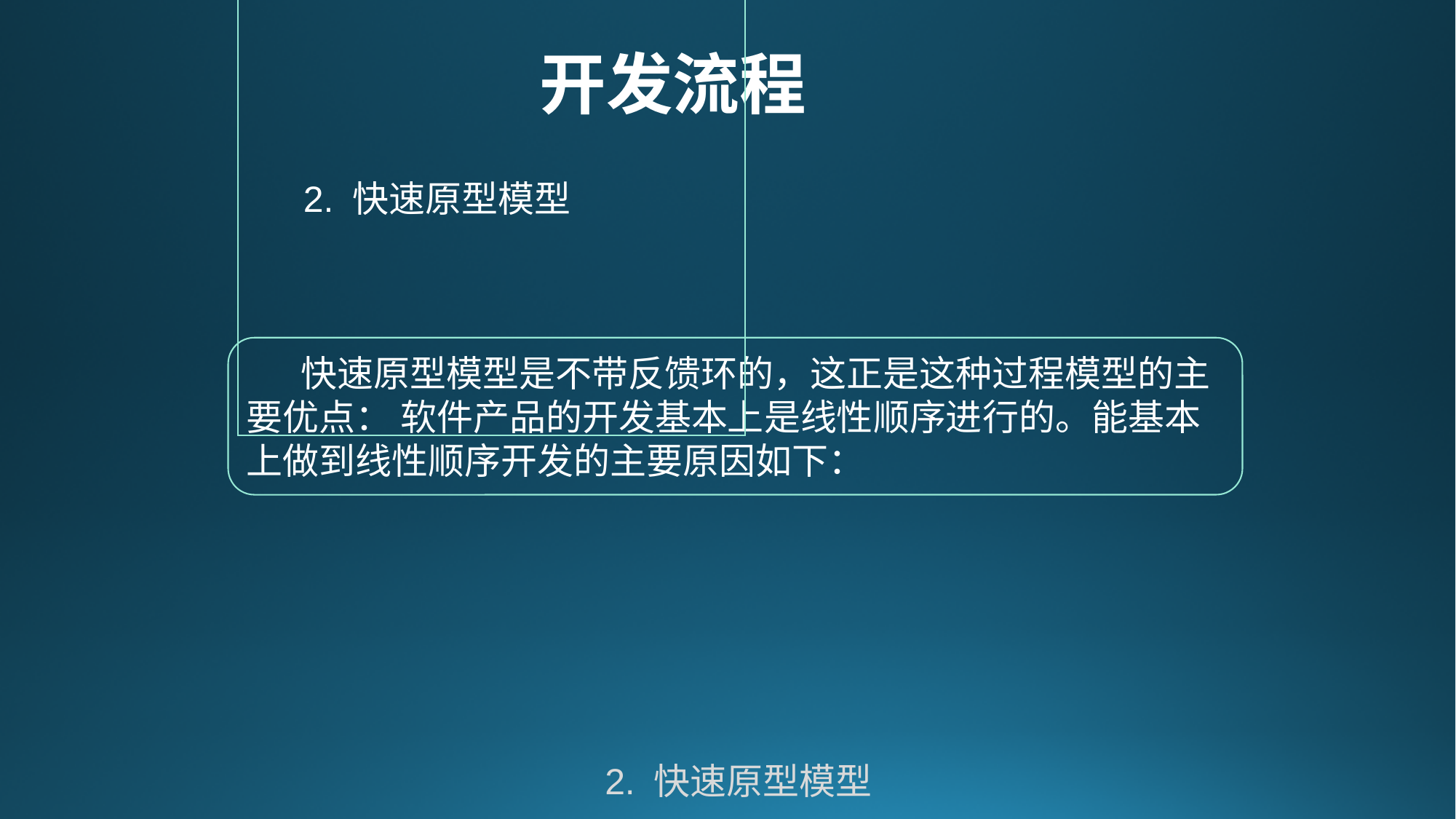

开发流程
2. 快速原型模型
快速原型模型是不带反馈环的，这正是这种过程模型的主要优点： 软件产品的开发基本上是线性顺序进行的。能基本上做到线性顺序开发的主要原因如下：
2. 快速原型模型